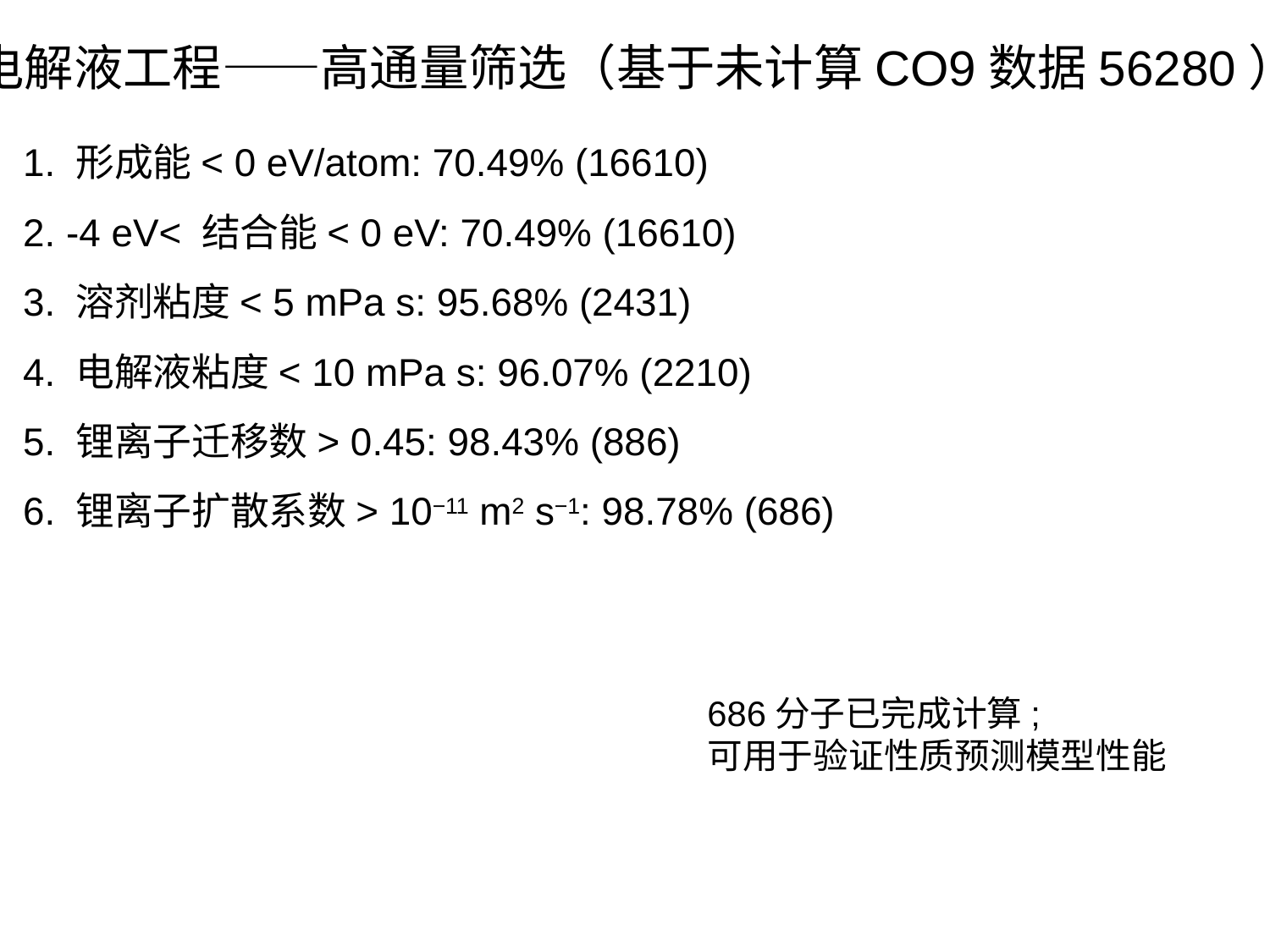

电解液工程——高通量筛选（基于未计算CO9数据56280）
1. 形成能< 0 eV/atom: 70.49% (16610)
2. -4 eV< 结合能< 0 eV: 70.49% (16610)
3. 溶剂粘度< 5 mPa s: 95.68% (2431)
4. 电解液粘度< 10 mPa s: 96.07% (2210)
5. 锂离子迁移数> 0.45: 98.43% (886)
6. 锂离子扩散系数> 10−11 m2 s−1: 98.78% (686)
686分子已完成计算;
可用于验证性质预测模型性能